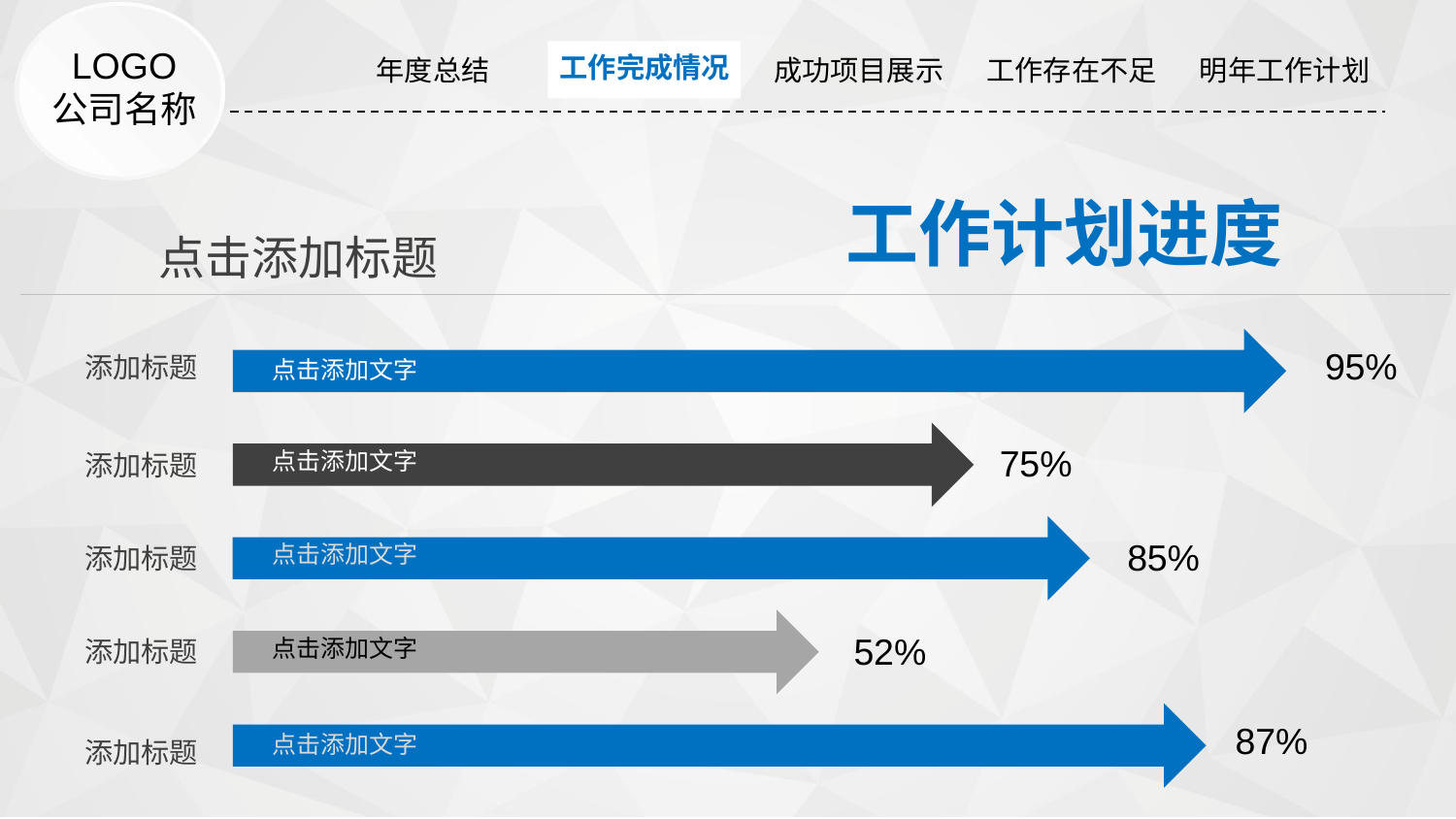

| 年度总结 | 工作完成情况 | 成功项目展示 | 工作存在不足 | 明年工作计划 |
| --- | --- | --- | --- | --- |
工作完成情况
LOGO
公司名称
工作计划进度
点击添加标题

添加标题
点击添加文字
95%

点击添加文字
添加标题
75%

点击添加文字
添加标题
85%

点击添加文字
添加标题
52%

点击添加文字
添加标题
87%